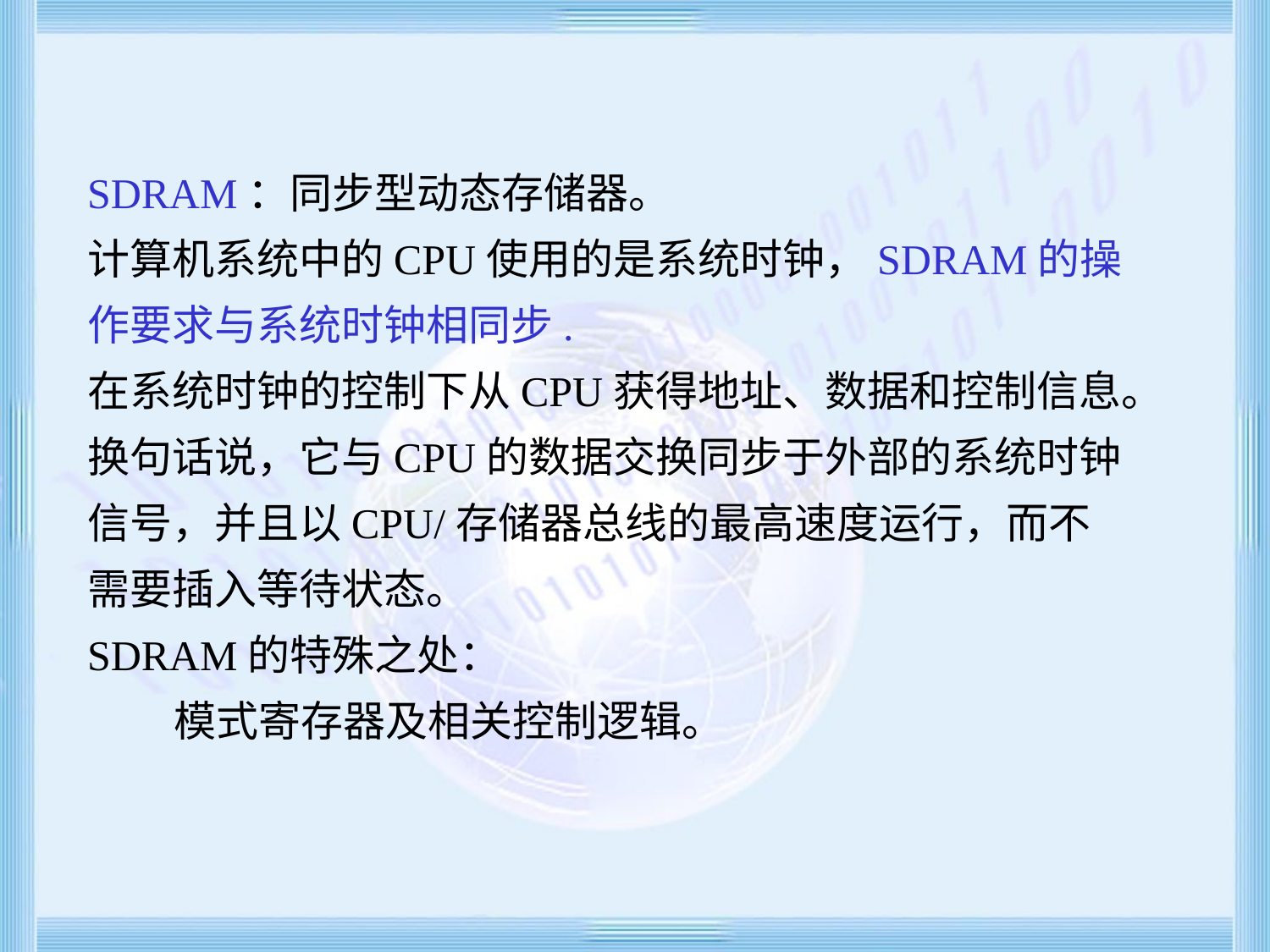

SDRAM：同步型动态存储器。
计算机系统中的CPU使用的是系统时钟，SDRAM的操作要求与系统时钟相同步.
在系统时钟的控制下从CPU获得地址、数据和控制信息。
换句话说，它与CPU的数据交换同步于外部的系统时钟信号，并且以CPU/存储器总线的最高速度运行，而不需要插入等待状态。
SDRAM的特殊之处：
        模式寄存器及相关控制逻辑。

62